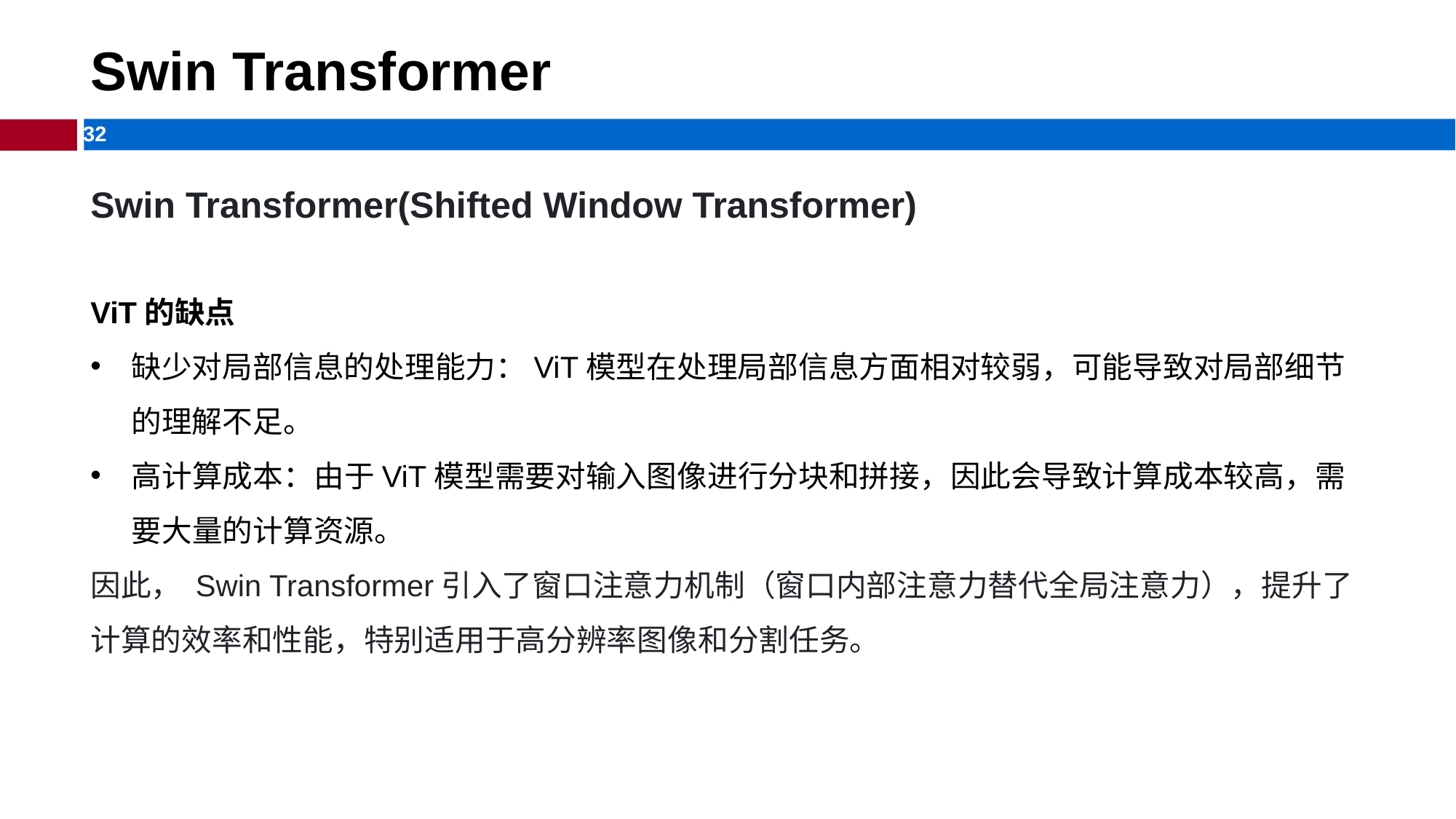

# Swin Transformer
Swin Transformer(Shifted Window Transformer)
ViT的缺点
缺少对局部信息的处理能力：ViT模型在处理局部信息方面相对较弱，可能导致对局部细节的理解不足。
高计算成本：由于ViT模型需要对输入图像进行分块和拼接，因此会导致计算成本较高，需要大量的计算资源。
因此， Swin Transformer引入了窗口注意力机制（窗口内部注意力替代全局注意力），提升了计算的效率和性能，特别适用于高分辨率图像和分割任务。